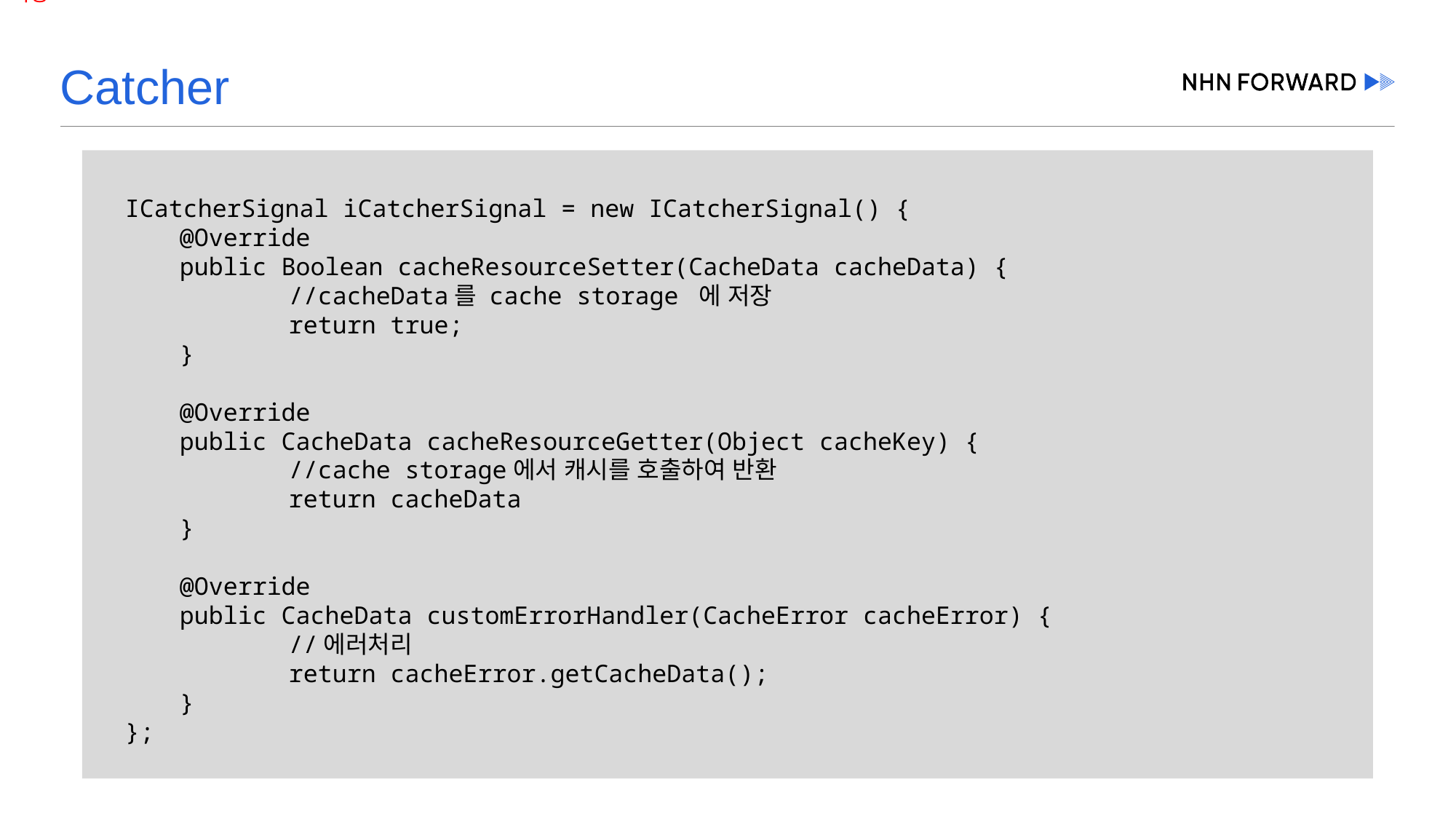

# Catcher
ICatcherSignal iCatcherSignal = new ICatcherSignal() {
@Override
public Boolean cacheResourceSetter(CacheData cacheData) {
	//cacheData를 cache storage 에 저장
	return true;
}

@Override
public CacheData cacheResourceGetter(Object cacheKey) {
	//cache storage에서 캐시를 호출하여 반환
	return cacheData
}

@Override
public CacheData customErrorHandler(CacheError cacheError) {
	//에러처리
	return cacheError.getCacheData();
}
};